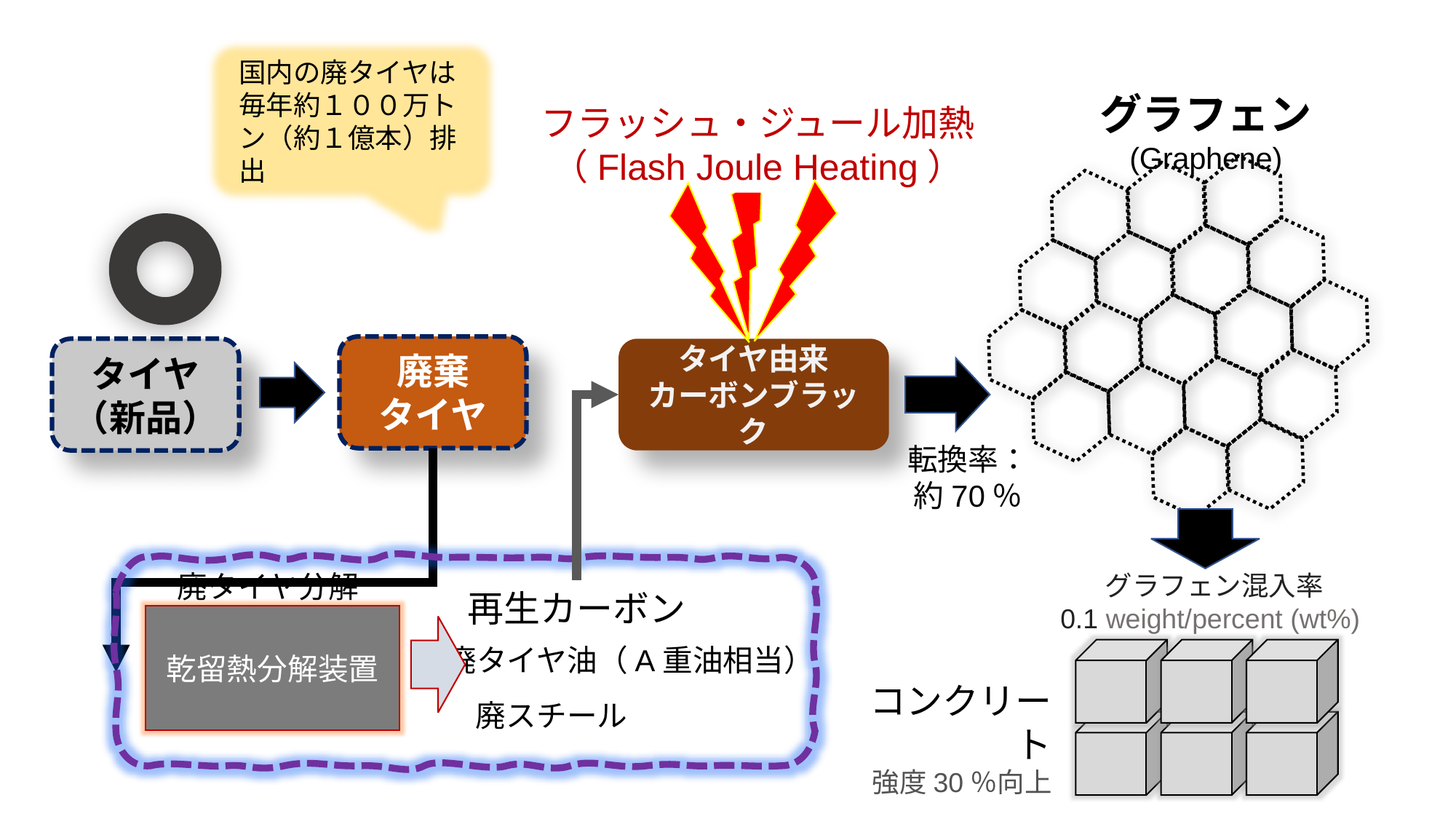

国内の廃タイヤは毎年約１００万トン（約１億本）排出
グラフェン
(Graphene)
フラッシュ・ジュール加熱
（Flash Joule Heating）

廃棄
タイヤ
タイヤ
（新品）
タイヤ由来
カーボンブラック

転換率：
約70％

廃タイヤ分解
グラフェン混入率
0.1 weight/percent (wt%)
再生カーボン
乾留熱分解装置

廃タイヤ油（A重油相当）

コンクリート
強度30％向上
廃スチール